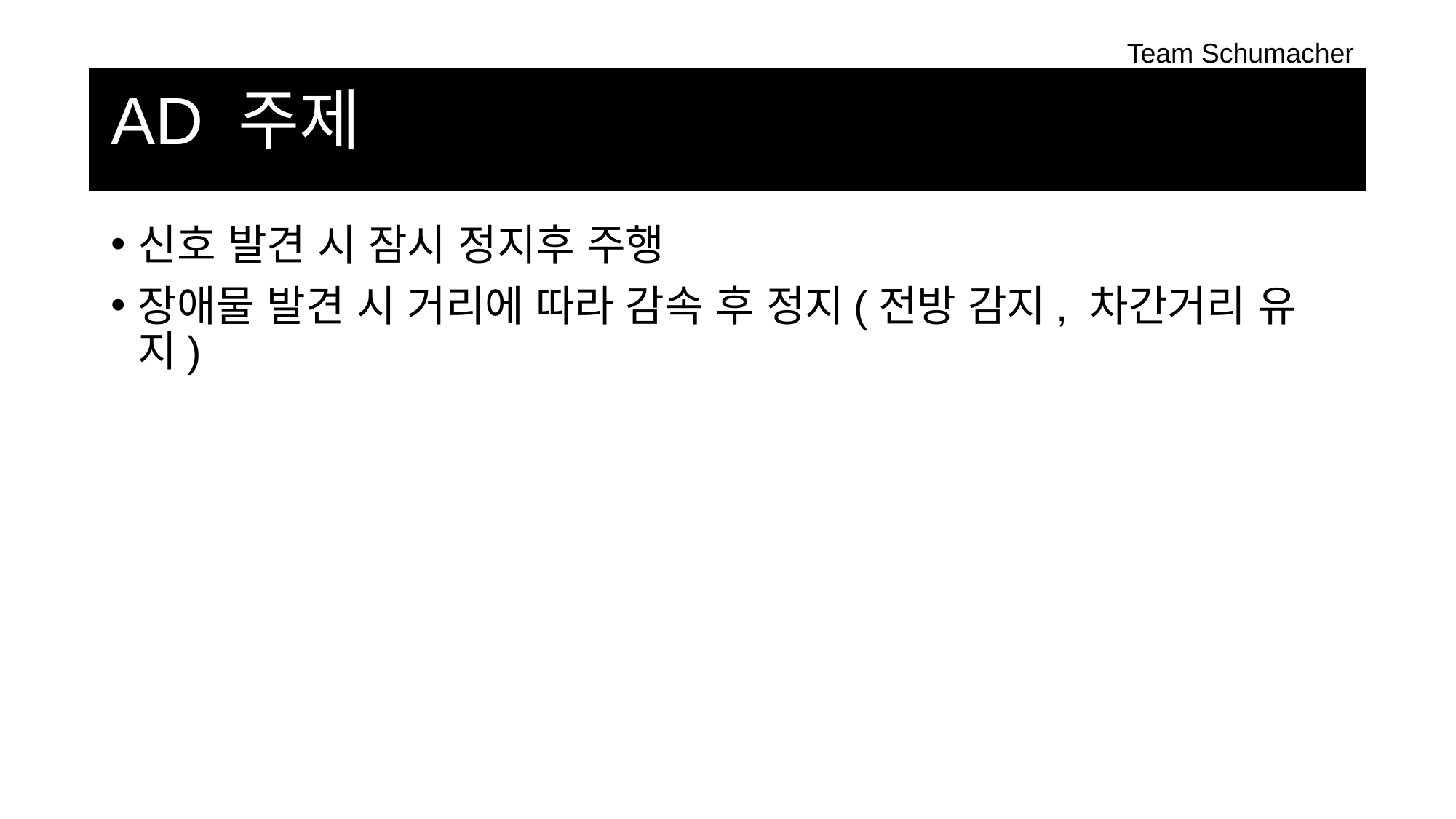

Team Schumacher
# AD 주제

신호 발견 시 잠시 정지후 주행
장애물 발견 시 거리에 따라 감속 후 정지(전방 감지, 차간거리 유지)